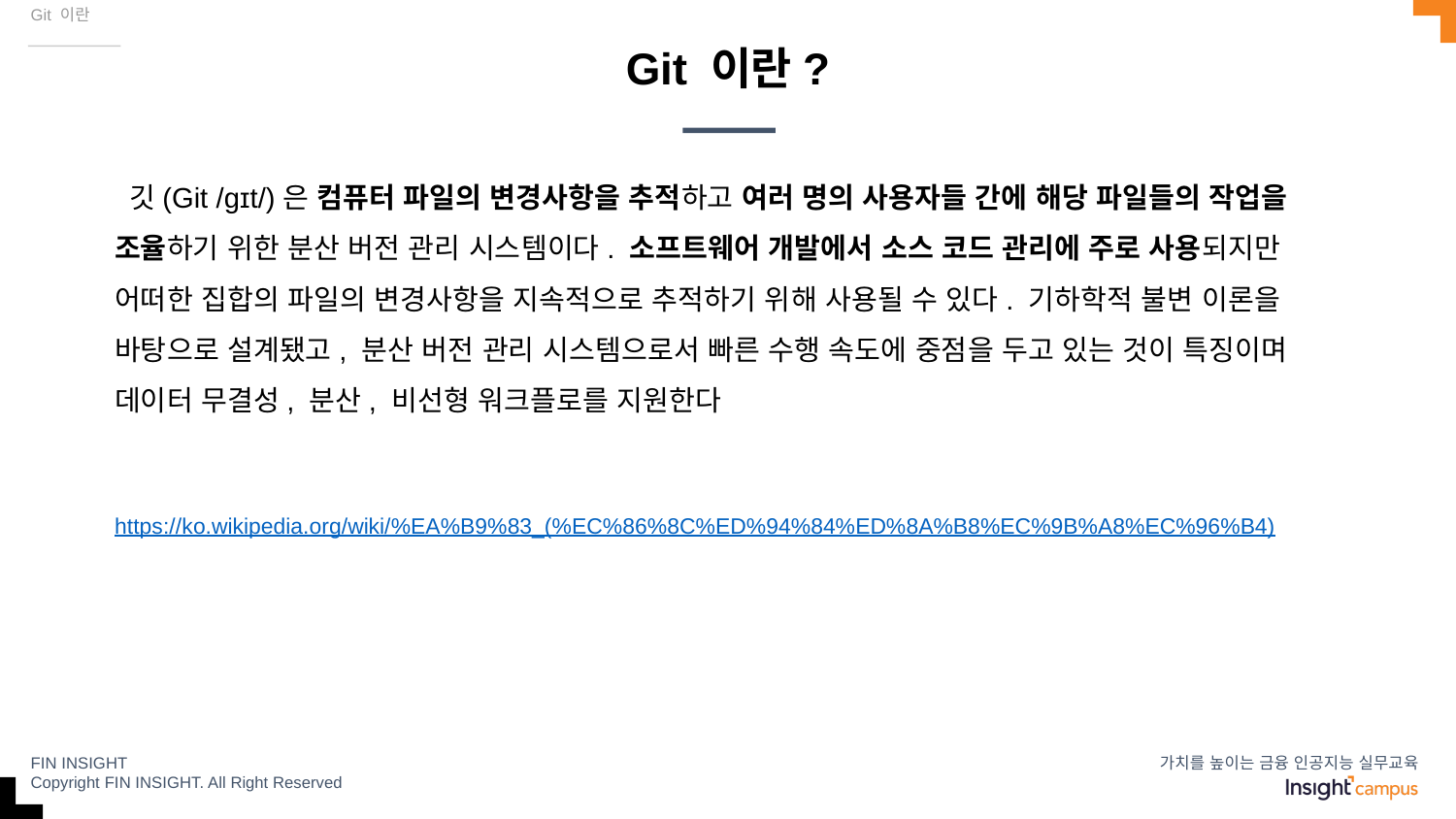

Git 이란

# Git 이란?
 깃(Git /ɡɪt/)은 컴퓨터 파일의 변경사항을 추적하고 여러 명의 사용자들 간에 해당 파일들의 작업을 조율하기 위한 분산 버전 관리 시스템이다. 소프트웨어 개발에서 소스 코드 관리에 주로 사용되지만 어떠한 집합의 파일의 변경사항을 지속적으로 추적하기 위해 사용될 수 있다. 기하학적 불변 이론을 바탕으로 설계됐고, 분산 버전 관리 시스템으로서 빠른 수행 속도에 중점을 두고 있는 것이 특징이며 데이터 무결성, 분산, 비선형 워크플로를 지원한다

https://ko.wikipedia.org/wiki/%EA%B9%83_(%EC%86%8C%ED%94%84%ED%8A%B8%EC%9B%A8%EC%96%B4)